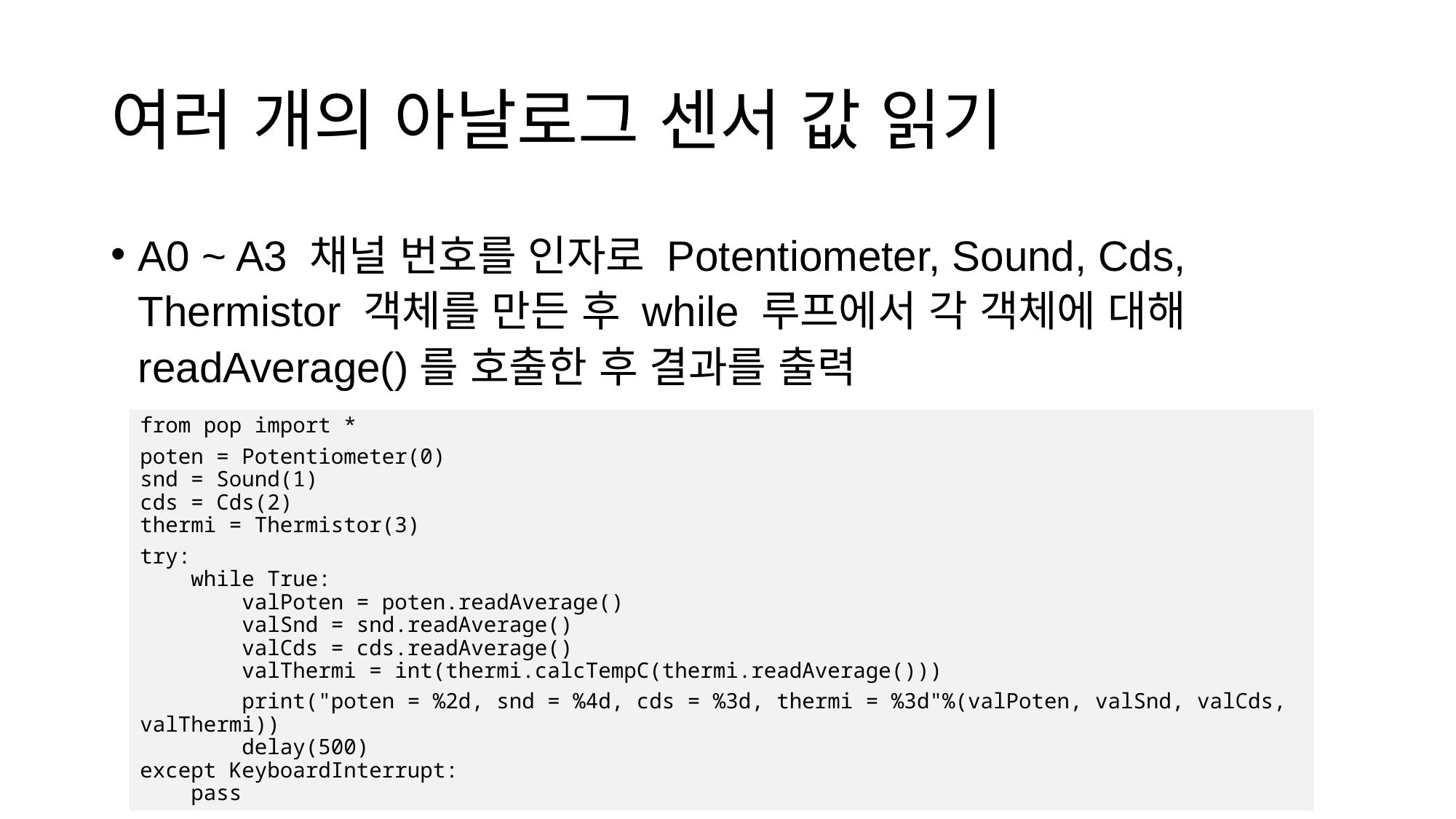

# 여러 개의 아날로그 센서 값 읽기
A0 ~ A3 채널 번호를 인자로 Potentiometer, Sound, Cds, Thermistor 객체를 만든 후 while 루프에서 각 객체에 대해 readAverage()를 호출한 후 결과를 출력
from pop import *

poten = Potentiometer(0)
snd = Sound(1)
cds = Cds(2)
thermi = Thermistor(3)

try:
    while True:
        valPoten = poten.readAverage()
        valSnd = snd.readAverage()
        valCds = cds.readAverage()
        valThermi = int(thermi.calcTempC(thermi.readAverage()))

        print("poten = %2d, snd = %4d, cds = %3d, thermi = %3d"%(valPoten, valSnd, valCds, valThermi))
        delay(500)
except KeyboardInterrupt:
    pass